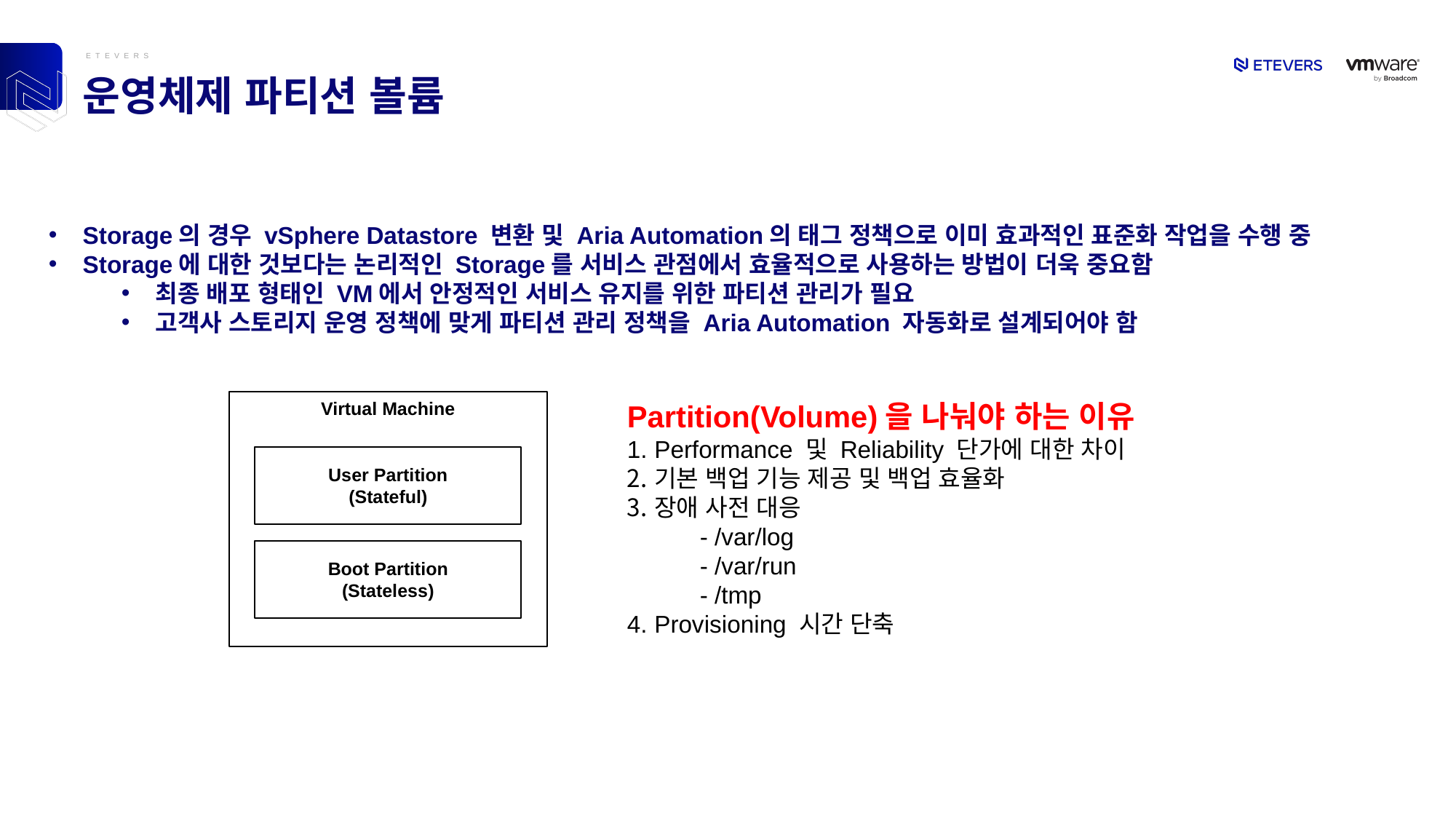

# 운영체제 파티션 볼륨
Storage의 경우 vSphere Datastore 변환 및 Aria Automation의 태그 정책으로 이미 효과적인 표준화 작업을 수행 중
Storage에 대한 것보다는 논리적인 Storage를 서비스 관점에서 효율적으로 사용하는 방법이 더욱 중요함
최종 배포 형태인 VM에서 안정적인 서비스 유지를 위한 파티션 관리가 필요
고객사 스토리지 운영 정책에 맞게 파티션 관리 정책을 Aria Automation 자동화로 설계되어야 함
Virtual Machine
Partition(Volume)을 나눠야 하는 이유
Performance 및 Reliability 단가에 대한 차이
기본 백업 기능 제공 및 백업 효율화
장애 사전 대응
- /var/log
- /var/run
- /tmp
Provisioning 시간 단축
User Partition
(Stateful)
Boot Partition
(Stateless)